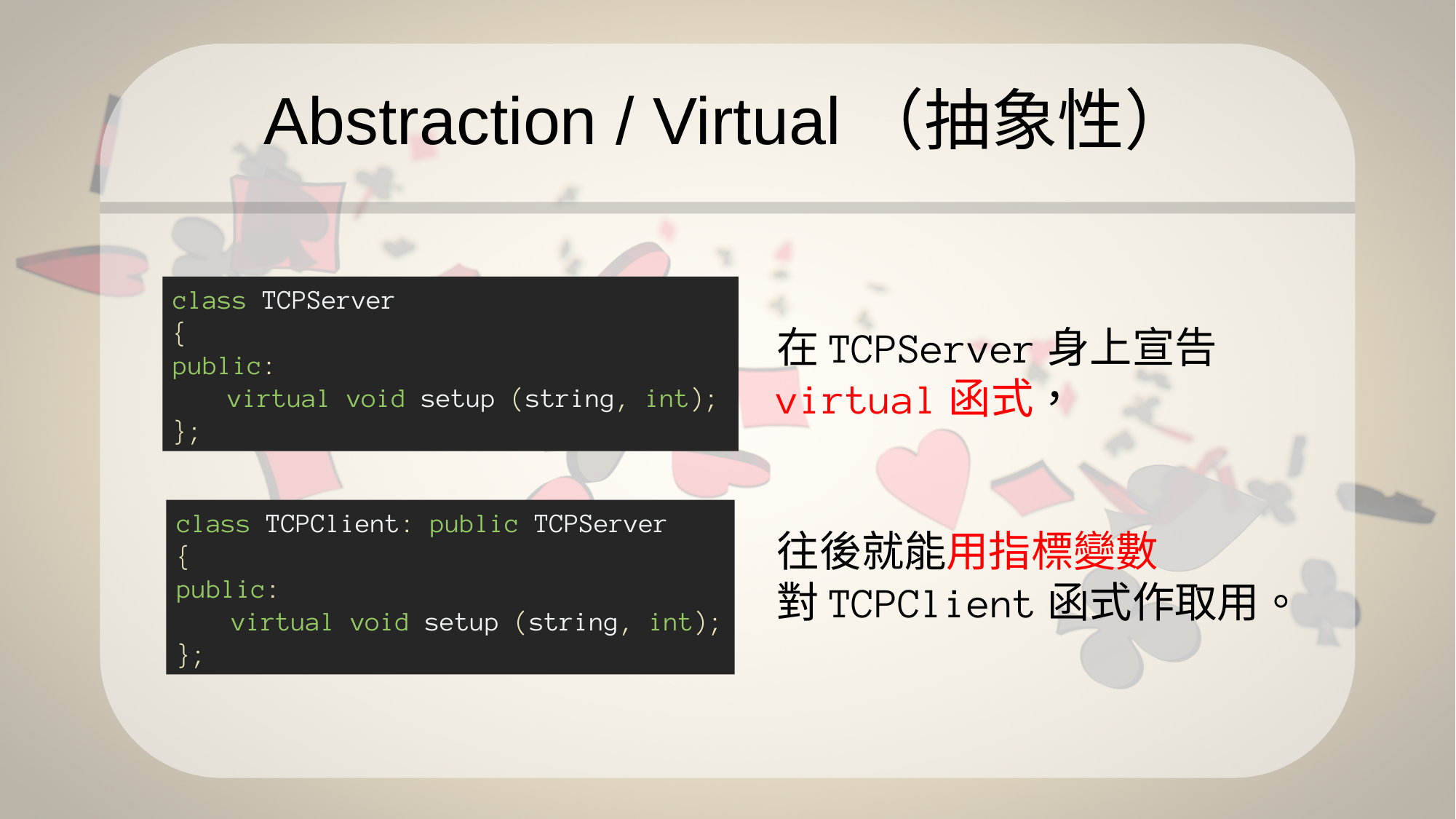

# Abstraction / Virtual（抽象性）
class TCPServer
{
public:
virtual void setup (string, int);
};
在TCPServer身上宣告
virtual函式，

往後就能用指標變數
對TCPClient函式作取用。
class TCPClient: public TCPServer
{
public:
virtual void setup (string, int);
};